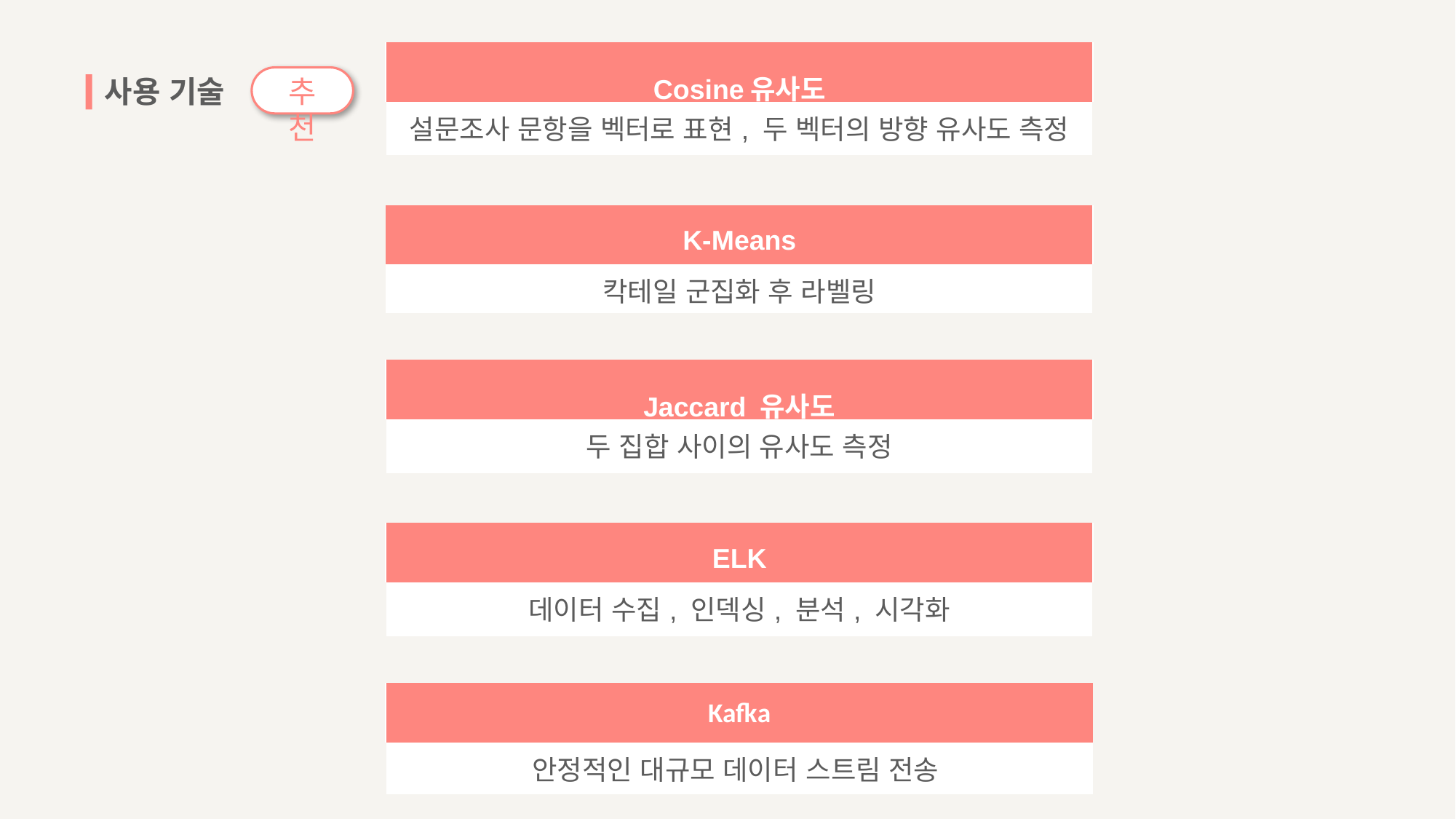

| Cosine유사도 |
| --- |
| 설문조사 문항을 벡터로 표현, 두 벡터의 방향 유사도 측정 |
사용 기술

추천

| K-Means |
| --- |
| 칵테일 군집화 후 라벨링 |
| Jaccard 유사도 |
| --- |
| 두 집합 사이의 유사도 측정 |
| ELK |
| --- |
| 데이터 수집, 인덱싱, 분석, 시각화 |
| Kafka |
| --- |
| 안정적인 대규모 데이터 스트림 전송 |